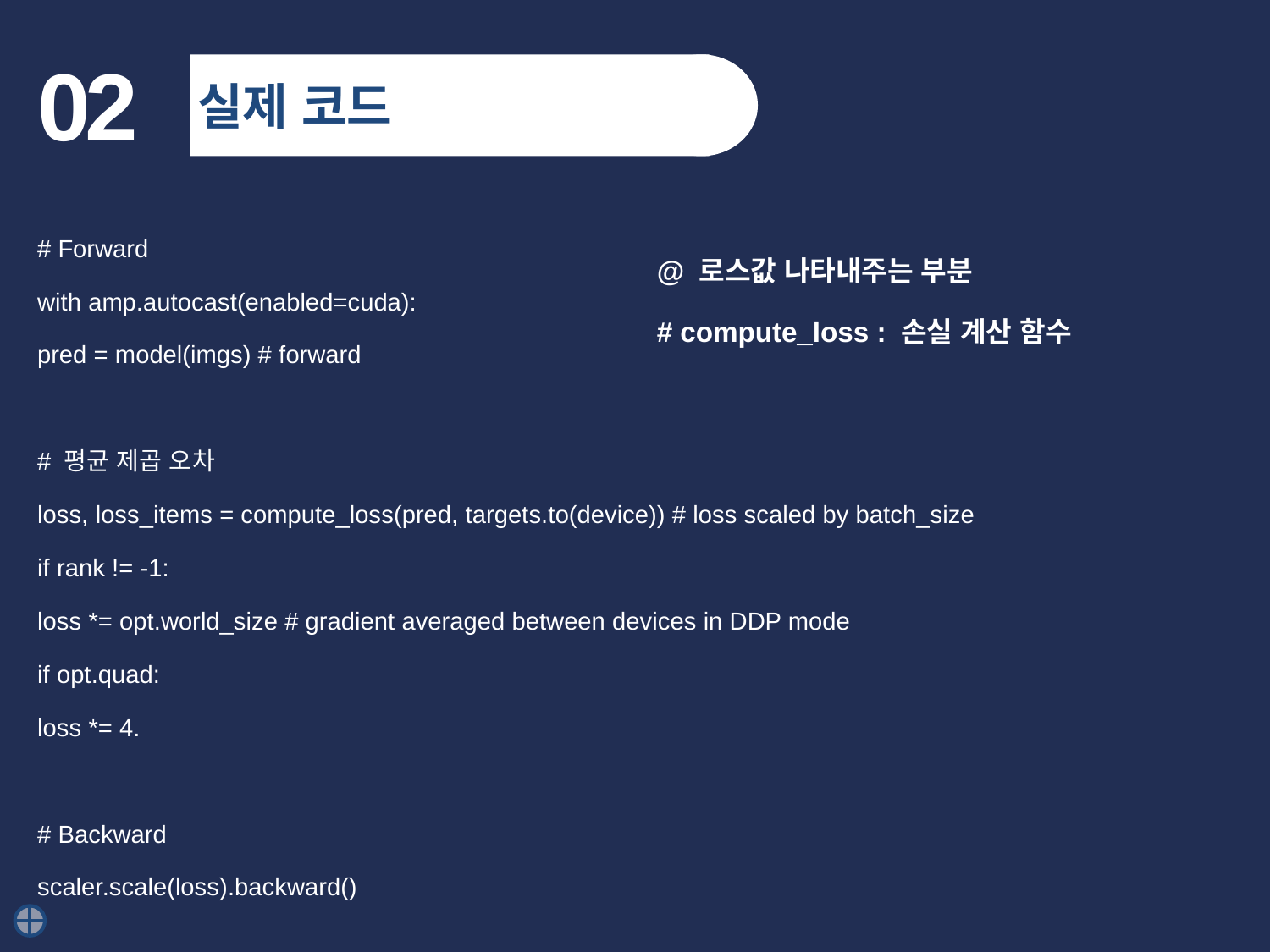

02

실제 코드
# Forward
with amp.autocast(enabled=cuda):
pred = model(imgs) # forward

# 평균 제곱 오차
loss, loss_items = compute_loss(pred, targets.to(device)) # loss scaled by batch_size
if rank != -1:
loss *= opt.world_size # gradient averaged between devices in DDP mode
if opt.quad:
loss *= 4.

# Backward
scaler.scale(loss).backward()
@ 로스값 나타내주는 부분
# compute_loss : 손실 계산 함수